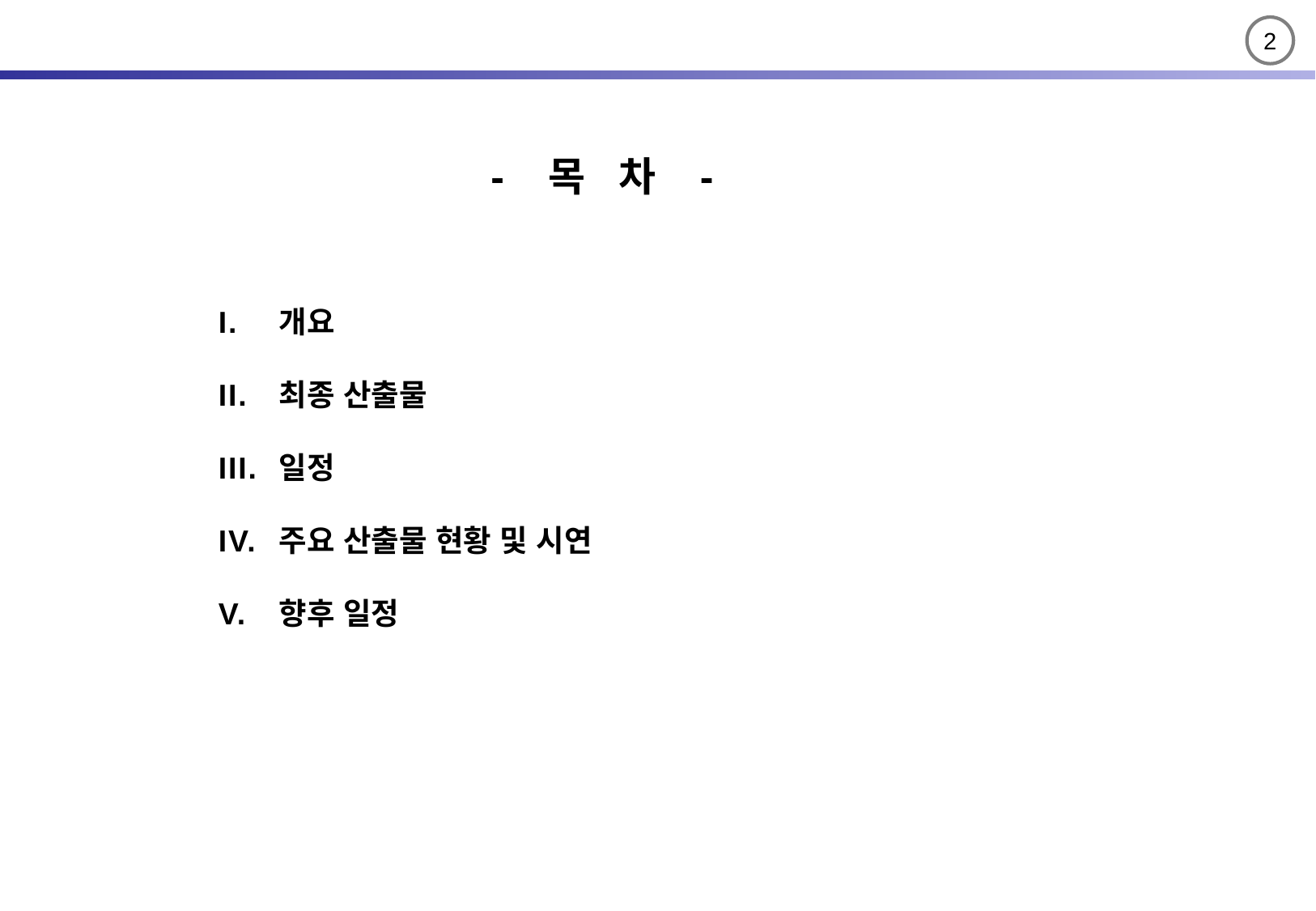

-   목   차   -
개요
최종 산출물
일정
주요 산출물 현황 및 시연
향후 일정